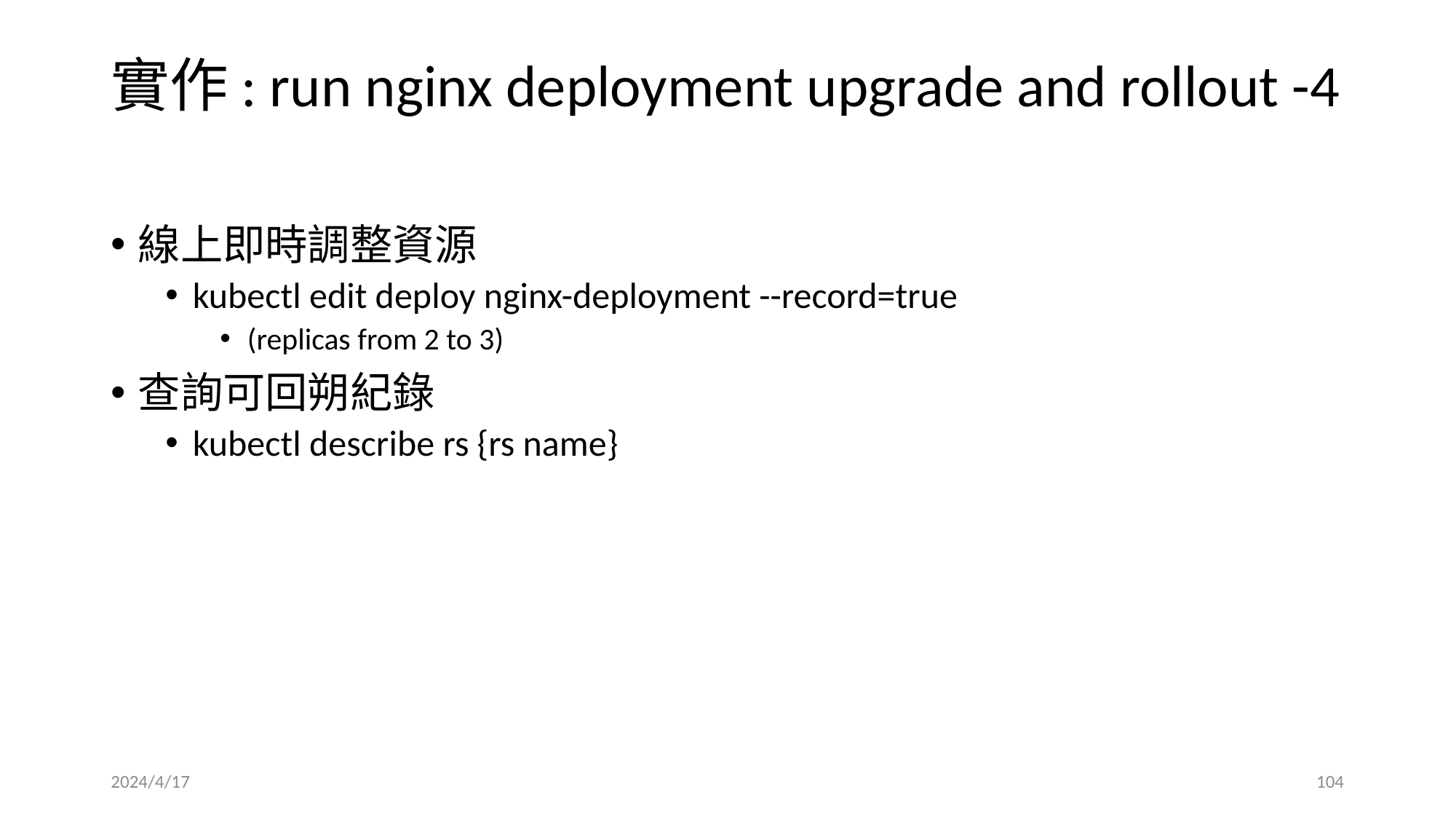

# 實作: run nginx deployment upgrade and rollout -4
線上即時調整資源
kubectl edit deploy nginx-deployment --record=true
(replicas from 2 to 3)
查詢可回朔紀錄
kubectl describe rs {rs name}

2024/4/17
104